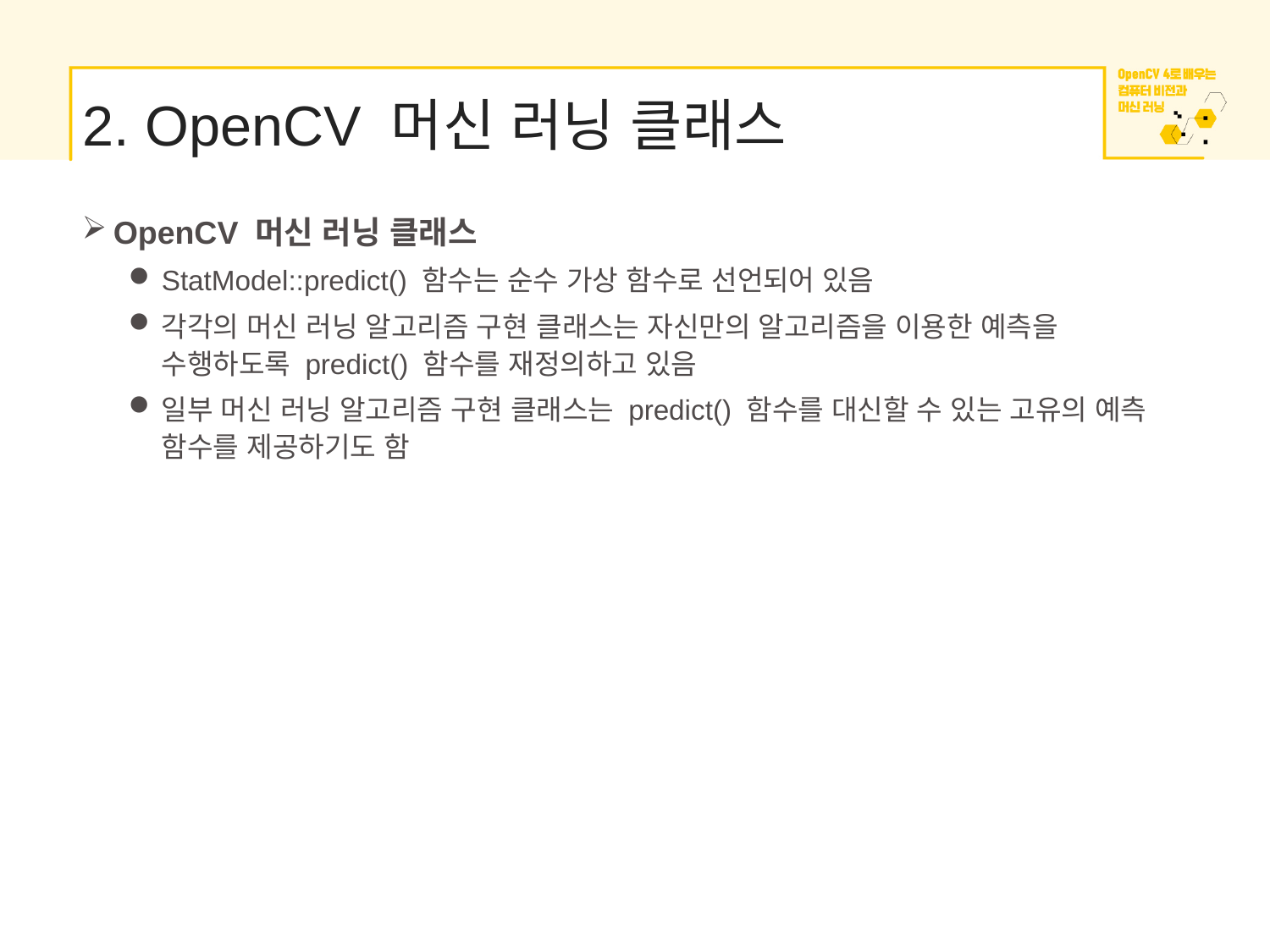

# 2. OpenCV 머신 러닝 클래스
OpenCV 머신 러닝 클래스
StatModel::predict() 함수는 순수 가상 함수로 선언되어 있음
각각의 머신 러닝 알고리즘 구현 클래스는 자신만의 알고리즘을 이용한 예측을 수행하도록 predict() 함수를 재정의하고 있음
일부 머신 러닝 알고리즘 구현 클래스는 predict() 함수를 대신할 수 있는 고유의 예측 함수를 제공하기도 함